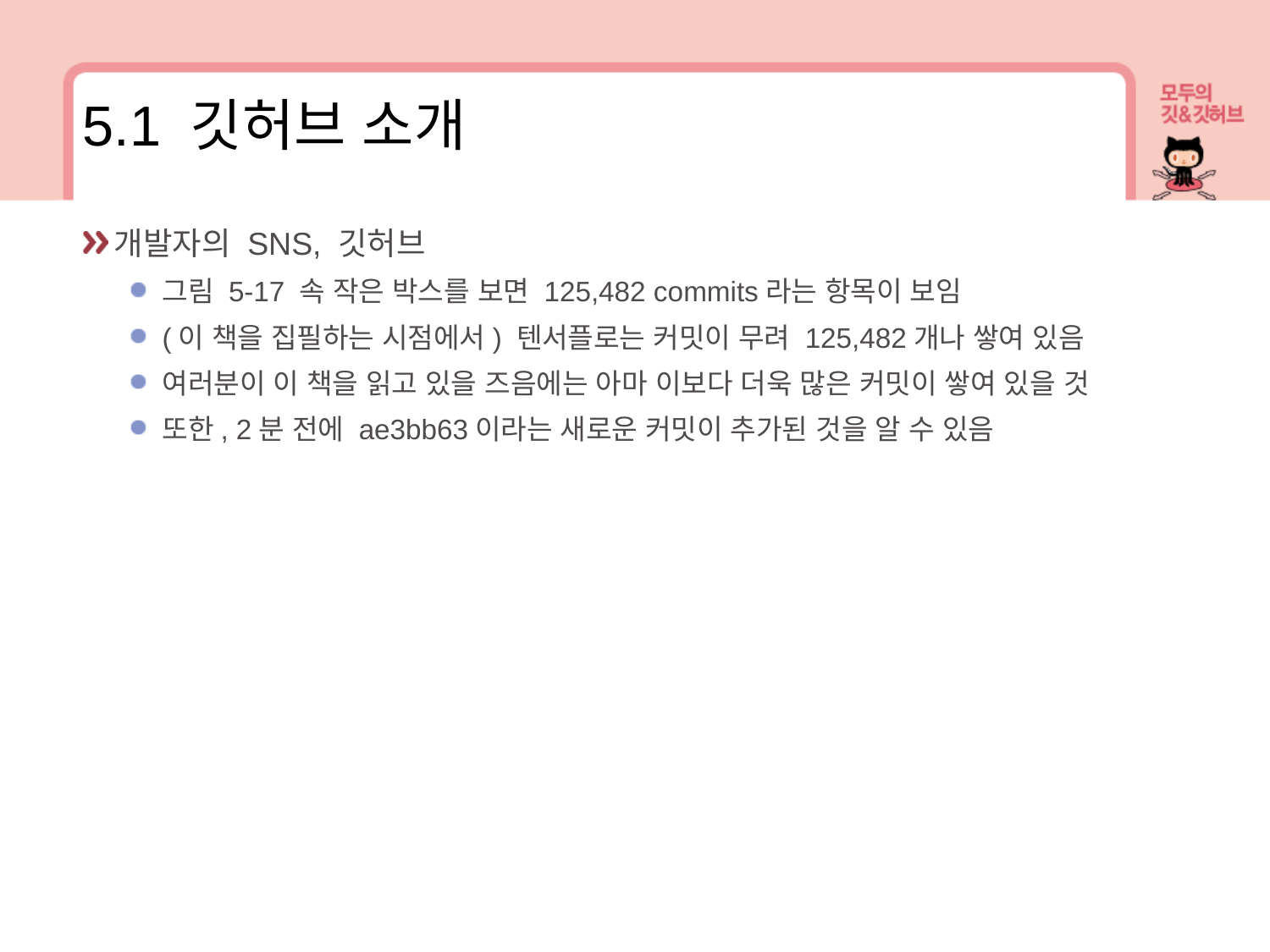

5.1 깃허브 소개
개발자의 SNS, 깃허브
그림 5-17 속 작은 박스를 보면 125,482 commits라는 항목이 보임
(이 책을 집필하는 시점에서) 텐서플로는 커밋이 무려 125,482개나 쌓여 있음
여러분이 이 책을 읽고 있을 즈음에는 아마 이보다 더욱 많은 커밋이 쌓여 있을 것
또한, 2분 전에 ae3bb63이라는 새로운 커밋이 추가된 것을 알 수 있음